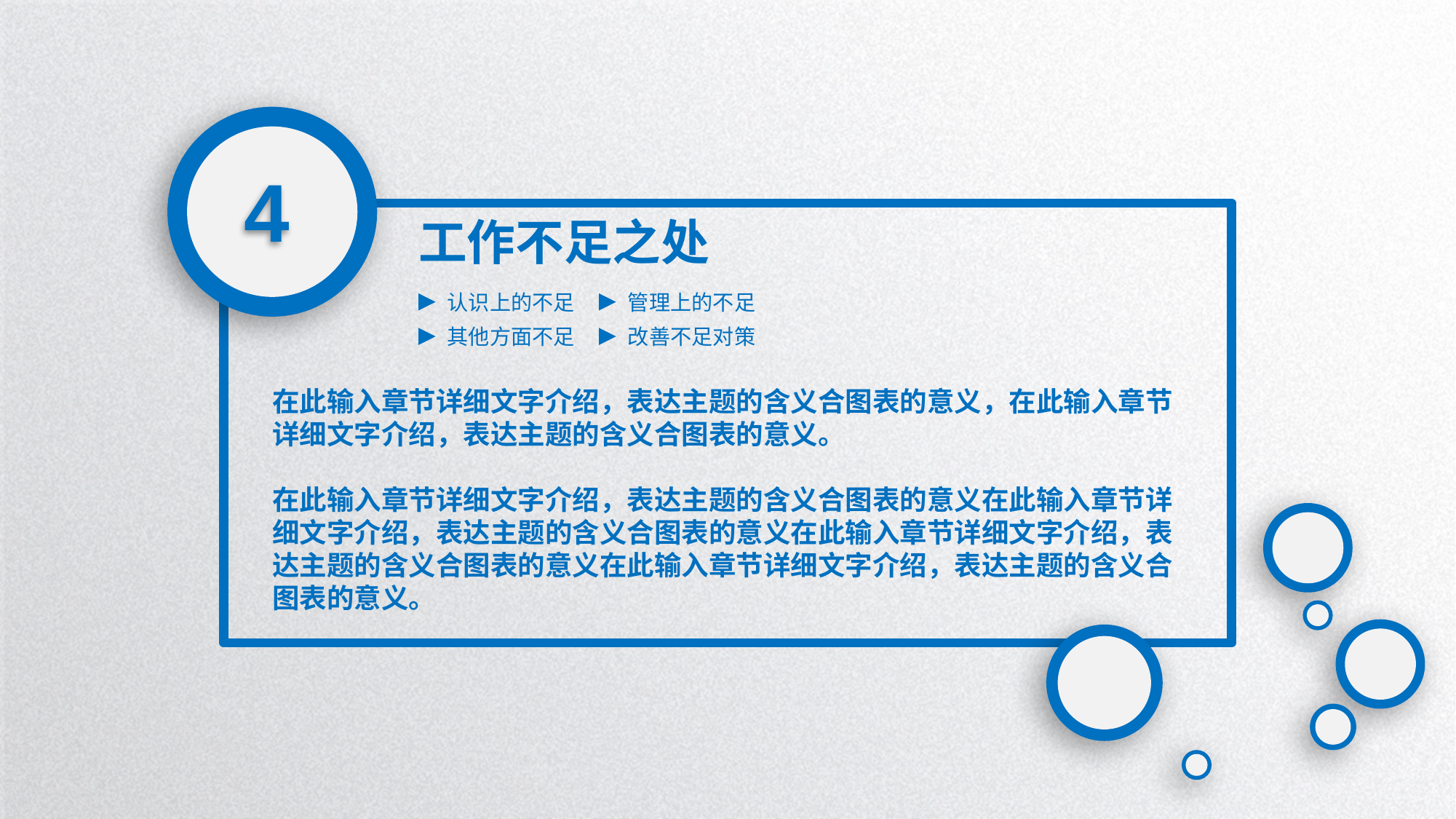

4

工作不足之处
认识上的不足

管理上的不足

其他方面不足

改善不足对策

在此输入章节详细文字介绍，表达主题的含义合图表的意义，在此输入章节详细文字介绍，表达主题的含义合图表的意义。

在此输入章节详细文字介绍，表达主题的含义合图表的意义在此输入章节详细文字介绍，表达主题的含义合图表的意义在此输入章节详细文字介绍，表达主题的含义合图表的意义在此输入章节详细文字介绍，表达主题的含义合图表的意义。

延时符